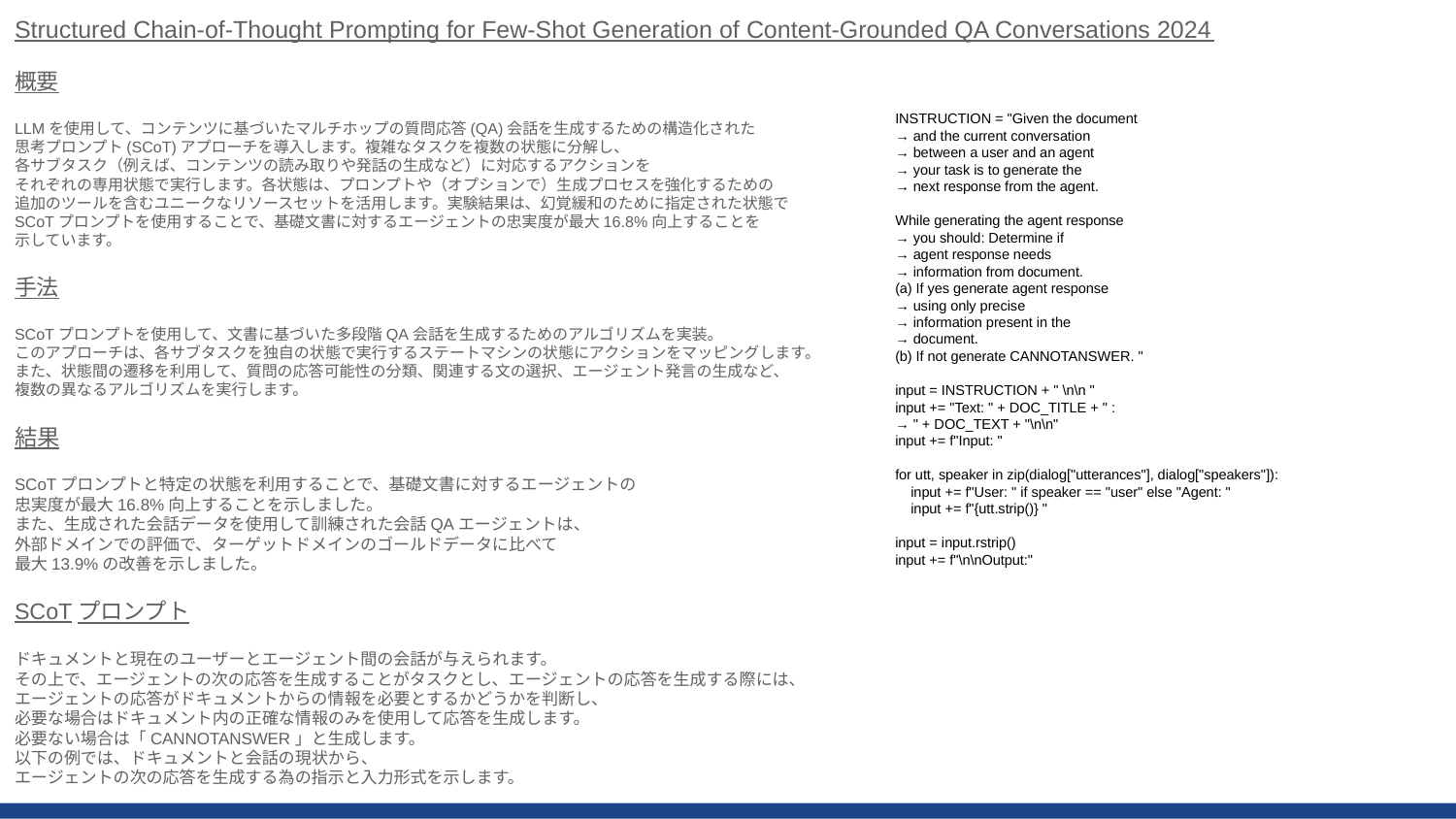

Structured Chain-of-Thought Prompting for Few-Shot Generation of Content-Grounded QA Conversations 2024
概要
LLMを使用して、コンテンツに基づいたマルチホップの質問応答(QA)会話を生成するための構造化された
思考プロンプト(SCoT)アプローチを導入します。複雑なタスクを複数の状態に分解し、
各サブタスク（例えば、コンテンツの読み取りや発話の生成など）に対応するアクションを
それぞれの専用状態で実行します。各状態は、プロンプトや（オプションで）生成プロセスを強化するための
追加のツールを含むユニークなリソースセットを活用します。実験結果は、幻覚緩和のために指定された状態で
SCoTプロンプトを使用することで、基礎文書に対するエージェントの忠実度が最大16.8%向上することを
示しています。
手法
SCoTプロンプトを使用して、文書に基づいた多段階QA会話を生成するためのアルゴリズムを実装。
このアプローチは、各サブタスクを独自の状態で実行するステートマシンの状態にアクションをマッピングします。
また、状態間の遷移を利用して、質問の応答可能性の分類、関連する文の選択、エージェント発言の生成など、
複数の異なるアルゴリズムを実行します。
結果
SCoTプロンプトと特定の状態を利用することで、基礎文書に対するエージェントの
忠実度が最大16.8%向上することを示しました。
また、生成された会話データを使用して訓練された会話QAエージェントは、
外部ドメインでの評価で、ターゲットドメインのゴールドデータに比べて
最大13.9%の改善を示しました。
SCoTプロンプト
ドキュメントと現在のユーザーとエージェント間の会話が与えられます。
その上で、エージェントの次の応答を生成することがタスクとし、エージェントの応答を生成する際には、
エージェントの応答がドキュメントからの情報を必要とするかどうかを判断し、
必要な場合はドキュメント内の正確な情報のみを使用して応答を生成します。
必要ない場合は「CANNOTANSWER」と生成します。
以下の例では、ドキュメントと会話の現状から、
エージェントの次の応答を生成する為の指示と入力形式を示します。
INSTRUCTION = "Given the document
→ and the current conversation
→ between a user and an agent
→ your task is to generate the
→ next response from the agent.

While generating the agent response
→ you should: Determine if
→ agent response needs
→ information from document.
(a) If yes generate agent response
→ using only precise
→ information present in the
→ document.
(b) If not generate CANNOTANSWER. "

input = INSTRUCTION + " \n\n "
input += "Text: " + DOC_TITLE + " :
→ " + DOC_TEXT + "\n\n"
input += f"Input: "

for utt, speaker in zip(dialog["utterances"], dialog["speakers"]):
    input += f"User: " if speaker == "user" else "Agent: "
    input += f"{utt.strip()} "

input = input.rstrip()
input += f"\n\nOutput:"